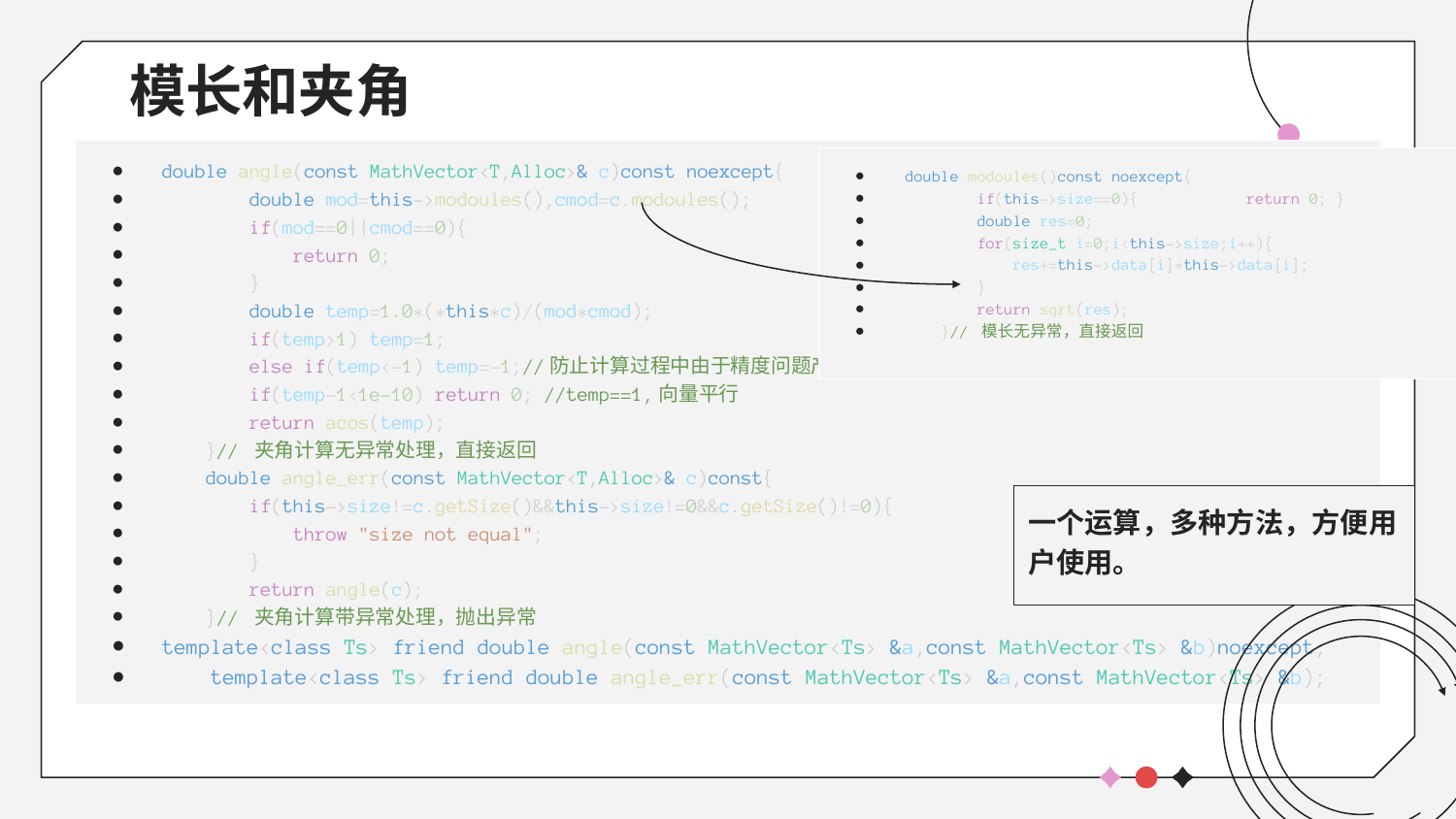

# 模长和夹角

double angle(const MathVector<T,Alloc>& c)const noexcept{
        double mod=this->modoules(),cmod=c.modoules();
        if(mod==0||cmod==0){
            return 0;
        }
        double temp=1.0*(*this*c)/(mod*cmod);
        if(temp>1) temp=1;
        else if(temp<-1) temp=-1;//防止计算过程中由于精度问题产生acos的非法值
        if(temp-1<1e-10) return 0; //temp==1,向量平行
        return acos(temp);
    }// 夹角计算无异常处理，直接返回
    double angle_err(const MathVector<T,Alloc>& c)const{
        if(this->size!=c.getSize()&&this->size!=0&&c.getSize()!=0){
            throw "size not equal";
        }
        return angle(c);
    }// 夹角计算带异常处理，抛出异常
template<class Ts> friend double angle(const MathVector<Ts> &a,const MathVector<Ts> &b)noexcept;
    template<class Ts> friend double angle_err(const MathVector<Ts> &a,const MathVector<Ts> &b);

double modoules()const noexcept{
        if(this->size==0){            return 0; }
        double res=0;
        for(size_t i=0;i<this->size;i++){
            res+=this->data[i]*this->data[i];
        }
        return sqrt(res);
    }// 模长无异常，直接返回

一个运算，多种方法，方便用户使用。